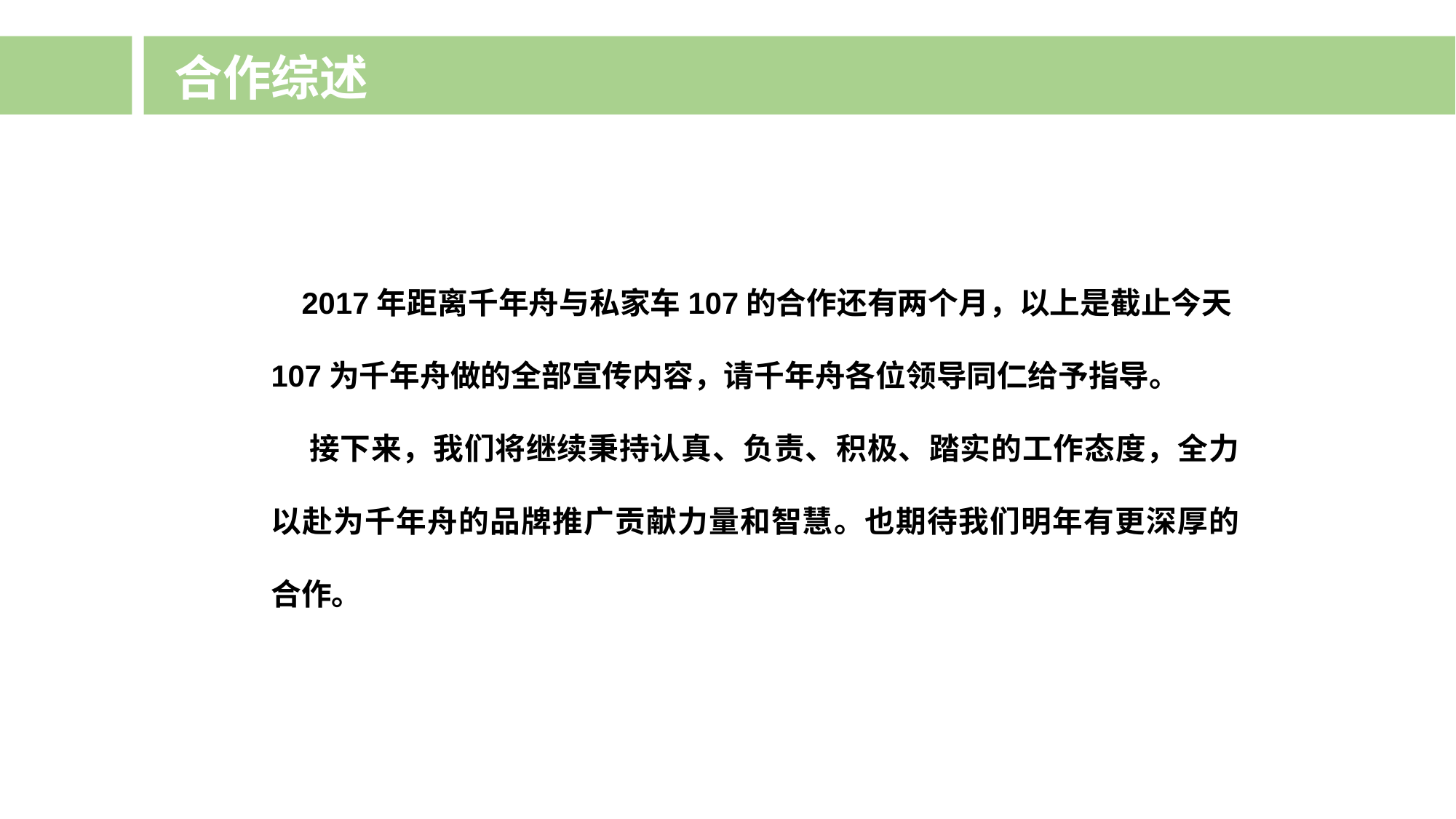

合作综述
    2017年距离千年舟与私家车107的合作还有两个月，以上是截止今天107为千年舟做的全部宣传内容，请千年舟各位领导同仁给予指导。
    接下来，我们将继续秉持认真、负责、积极、踏实的工作态度，全力以赴为千年舟的品牌推广贡献力量和智慧。也期待我们明年有更深厚的合作。